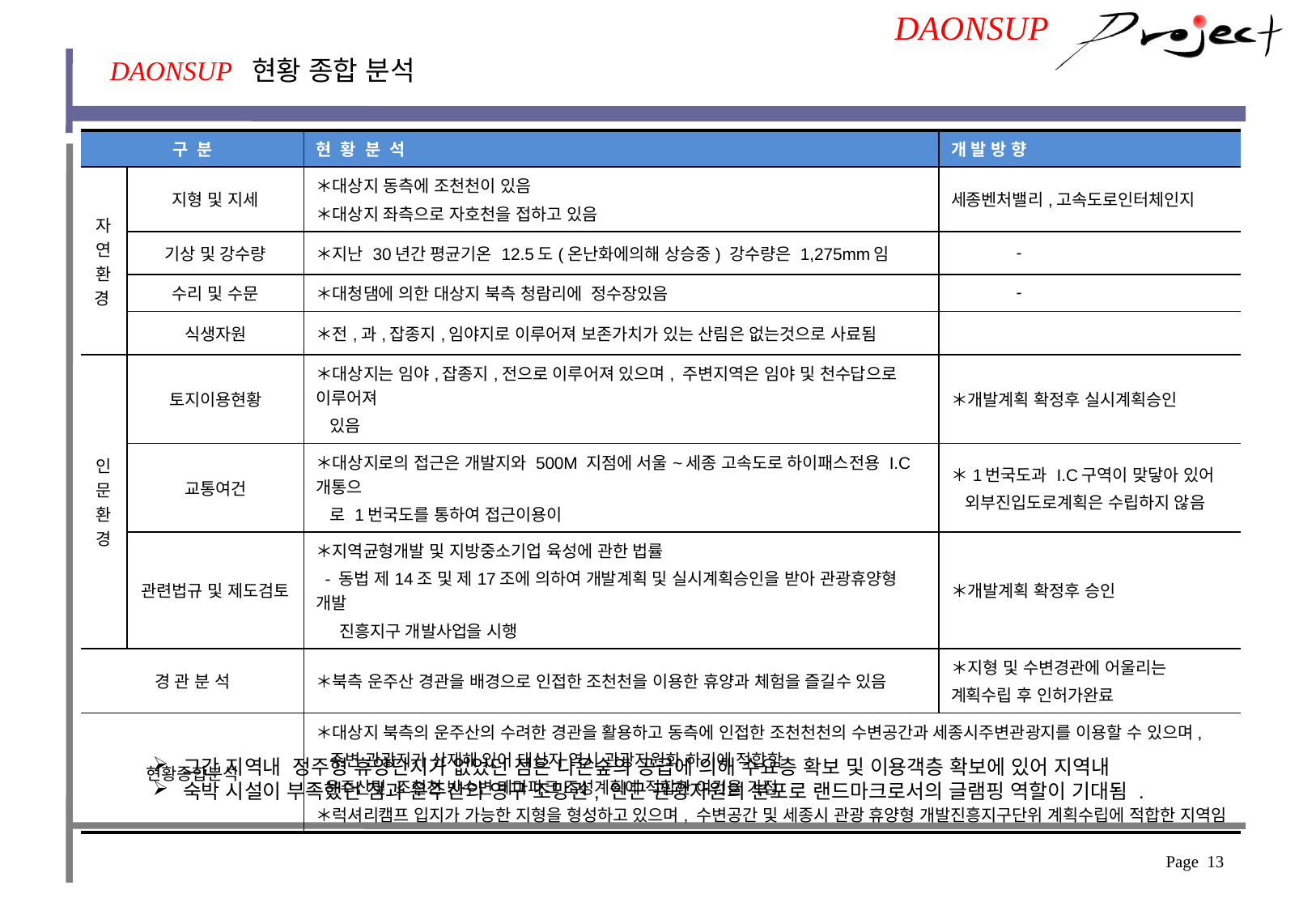

DAONSUP
DAONSUP  현황 종합 분석
| 구 분 |  | 현 황 분 석 | 개 발 방 향 |
| --- | --- | --- | --- |
| 자연환경 | 지형 및 지세 | ＊대상지 동측에 조천천이 있음 ＊대상지 좌측으로 자호천을 접하고 있음 | 세종벤처밸리,고속도로인터체인지 |
|  | 기상 및 강수량 | ＊지난 30년간 평균기온 12.5도(온난화에의해 상승중) 강수량은 1,275mm임 | - |
|  | 수리 및 수문 | ＊대청댐에 의한 대상지 북측 청람리에 정수장있음 | - |
|  | 식생자원 | ＊전,과,잡종지,임야지로 이루어져 보존가치가 있는 산림은 없는것으로 사료됨 |  |
| 인문환경 | 토지이용현황 | ＊대상지는 임야,잡종지,전으로 이루어져 있으며, 주변지역은 임야 및 천수답으로 이루어져 있음 | ＊개발계획 확정후 실시계획승인 |
|  | 교통여건 | ＊대상지로의 접근은 개발지와 500M 지점에 서울~세종 고속도로 하이패스전용 I.C개통으 로 1번국도를 통하여 접근이용이 | ＊1번국도과 I.C구역이 맞닿아 있어 외부진입도로계획은 수립하지 않음 |
|  | 관련법규 및 제도검토 | ＊지역균형개발 및 지방중소기업 육성에 관한 법률 - 동법 제14조 및 제17조에 의하여 개발계획 및 실시계획승인을 받아 관광휴양형 개발 진흥지구 개발사업을 시행 | ＊개발계획 확정후 승인 |
| 경 관 분 석 |  | ＊북측 운주산 경관을 배경으로 인접한 조천천을 이용한 휴양과 체험을 즐길수 있음 | ＊지형 및 수변경관에 어울리는 계획수립 후 인허가완료 |
| 현황종합분석 |  | ＊대상지 북측의 운주산의 수려한 경관을 활용하고 동측에 인접한 조천천천의 수변공간과 세종시주변관광지를 이용할 수 있으며, 주변 관광지가 산재해 있어 대상지 역시 관광자원화 하기에 적합함 운주산및 조천천 반수변 테마파크 조성계획에 적합한 여건을 가짐 ＊럭셔리캠프 입지가 가능한 지형을 형성하고 있으며, 수변공간 및 세종시 관광 휴양형 개발진흥지구단위 계획수립에 적합한 지역임 |  |
그간 지역내  정주형 휴양단지가 없었던 점은 다온숲의 공급에 의해 수요층 확보 및 이용객층 확보에 있어 지역내
숙박 시설이 부족했던 점과 운주산의 영구 조망권, 인근 관광자원의 분포로 랜드마크로서의 글램핑 역할이 기대됨 .